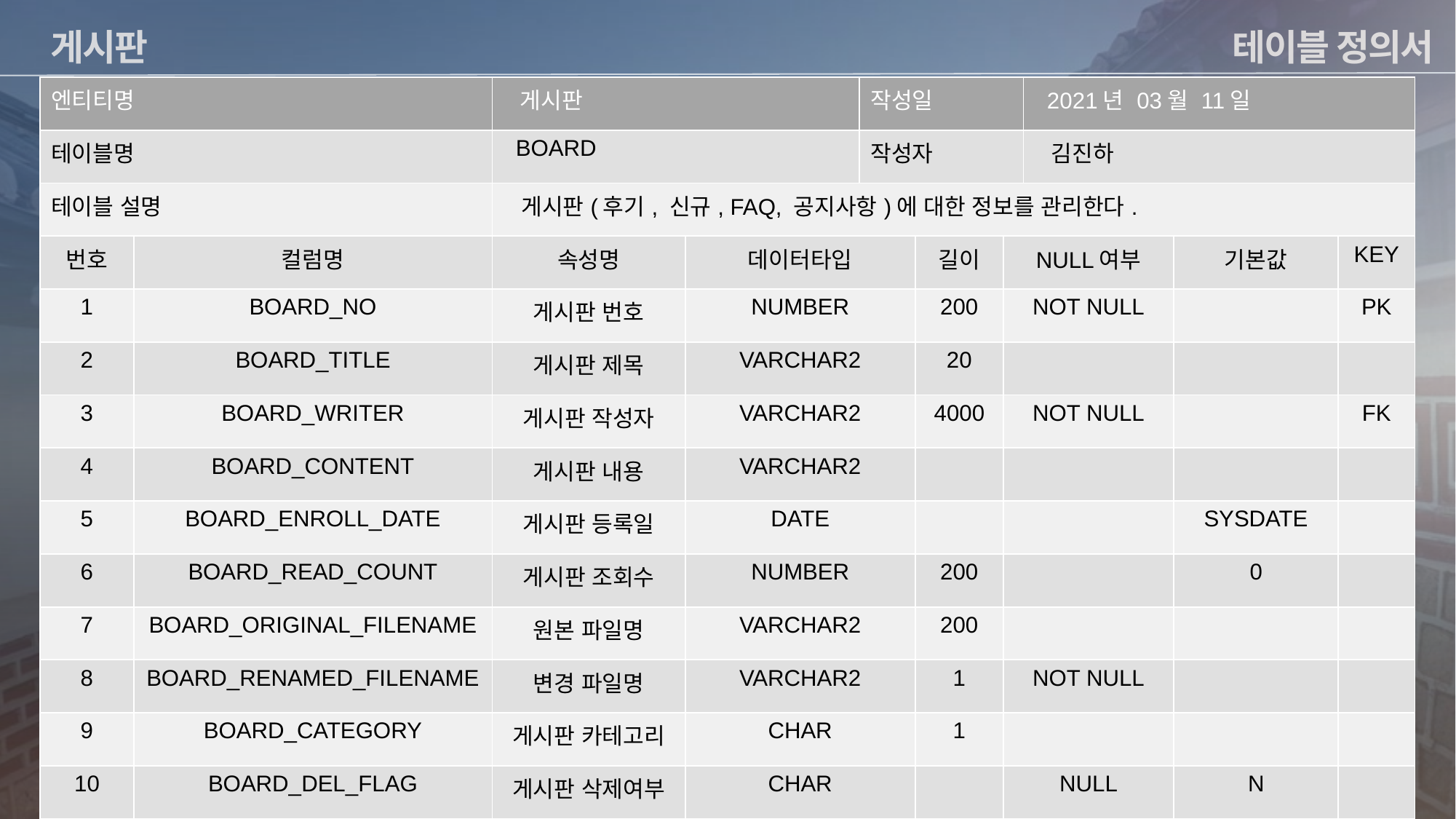

테이블 정의서
게시판
| 엔티티명 |  | 게시판 |  | 작성일 |  |  | 2021년 03월 11일 |  | 2021년 03월 11일 |
| --- | --- | --- | --- | --- | --- | --- | --- | --- | --- |
| 테이블명 |  | BOARD |  | 작성자 |  |  | 김진하 |  |  |
| 테이블 설명 |  | 게시판(후기, 신규, FAQ, 공지사항)에 대한 정보를 관리한다. |  |  |  |  |  |  |  |
| 번호 | 컬럼명 | 속성명 | 데이터타입 | NULL여부 | 길이 | NULL여부 | 기본값 | 기본값 | KEY |
| 1 | BOARD\_NO | 게시판 번호 | NUMBER | NOT NULL | 200 | NOT NULL |  |  | PK |
| 2 | BOARD\_TITLE | 게시판 제목 | VARCHAR2 |  | 20 |  |  |  |  |
| 3 | BOARD\_WRITER | 게시판 작성자 | VARCHAR2 |  | 4000 | NOT NULL |  |  | FK |
| 4 | BOARD\_CONTENT | 게시판 내용 | VARCHAR2 |  |  |  |  |  |  |
| 5 | BOARD\_ENROLL\_DATE | 게시판 등록일 | DATE |  |  |  |  | SYSDATE |  |
| 6 | BOARD\_READ\_COUNT | 게시판 조회수 | NUMBER |  | 200 |  |  | 0 |  |
| 7 | BOARD\_ORIGINAL\_FILENAME | 원본 파일명 | VARCHAR2 |  | 200 |  |  |  |  |
| 8 | BOARD\_RENAMED\_FILENAME | 변경 파일명 | VARCHAR2 |  | 1 | NOT NULL |  |  |  |
| 9 | BOARD\_CATEGORY | 게시판 카테고리 | CHAR |  | 1 |  |  |  |  |
| 10 | BOARD\_DEL\_FLAG | 게시판 삭제여부 | CHAR |  |  | NULL |  | N |  |
ERD구조 (논리) 최대한 크게 넣어주세요